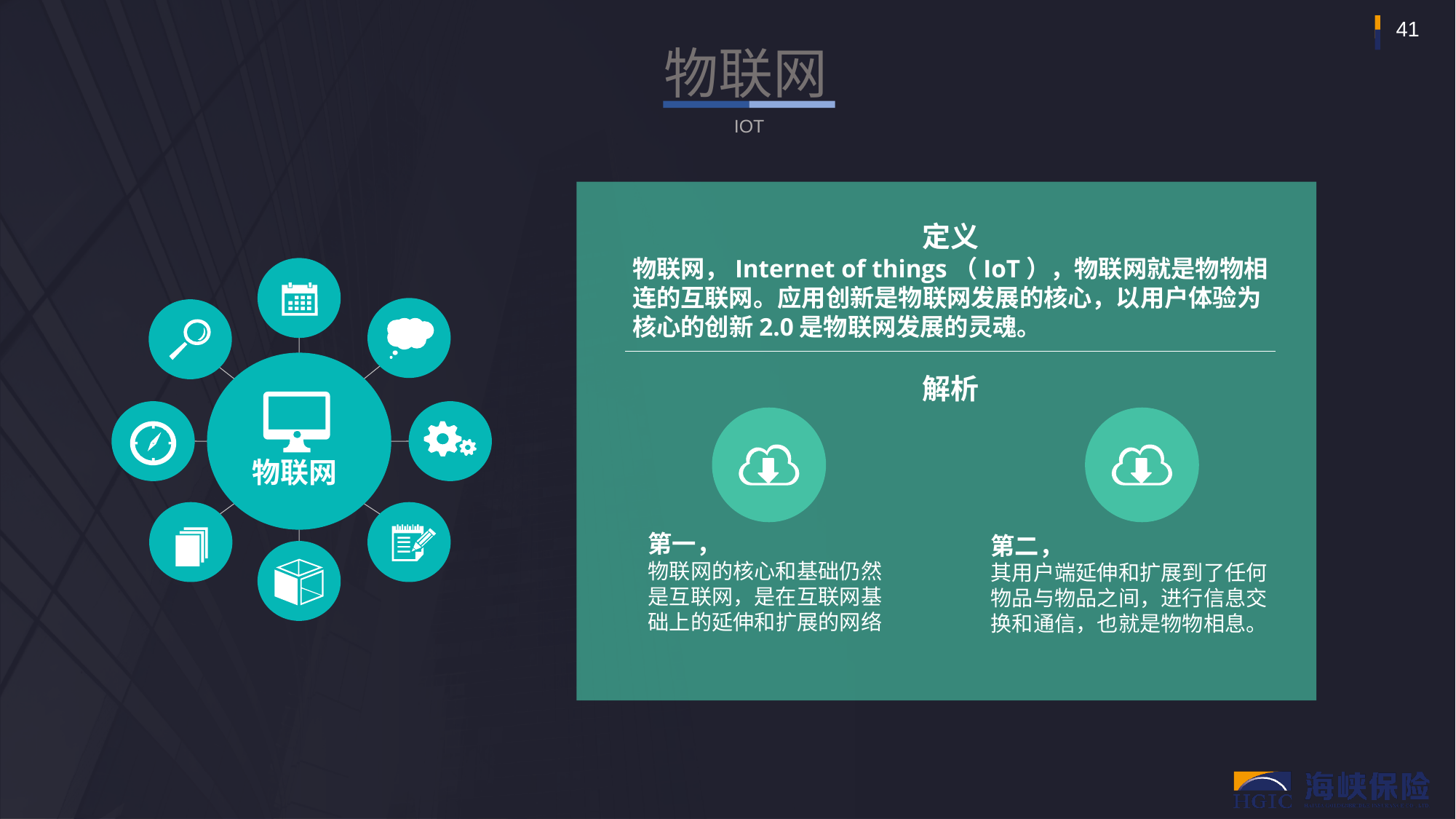

物联网

IOT

定义
物联网，Internet of things（IoT），物联网就是物物相连的互联网。应用创新是物联网发展的核心，以用户体验为核心的创新2.0是物联网发展的灵魂。

物联网

解析

第一，
物联网的核心和基础仍然是互联网，是在互联网基础上的延伸和扩展的网络
第二，
其用户端延伸和扩展到了任何物品与物品之间，进行信息交换和通信，也就是物物相息。